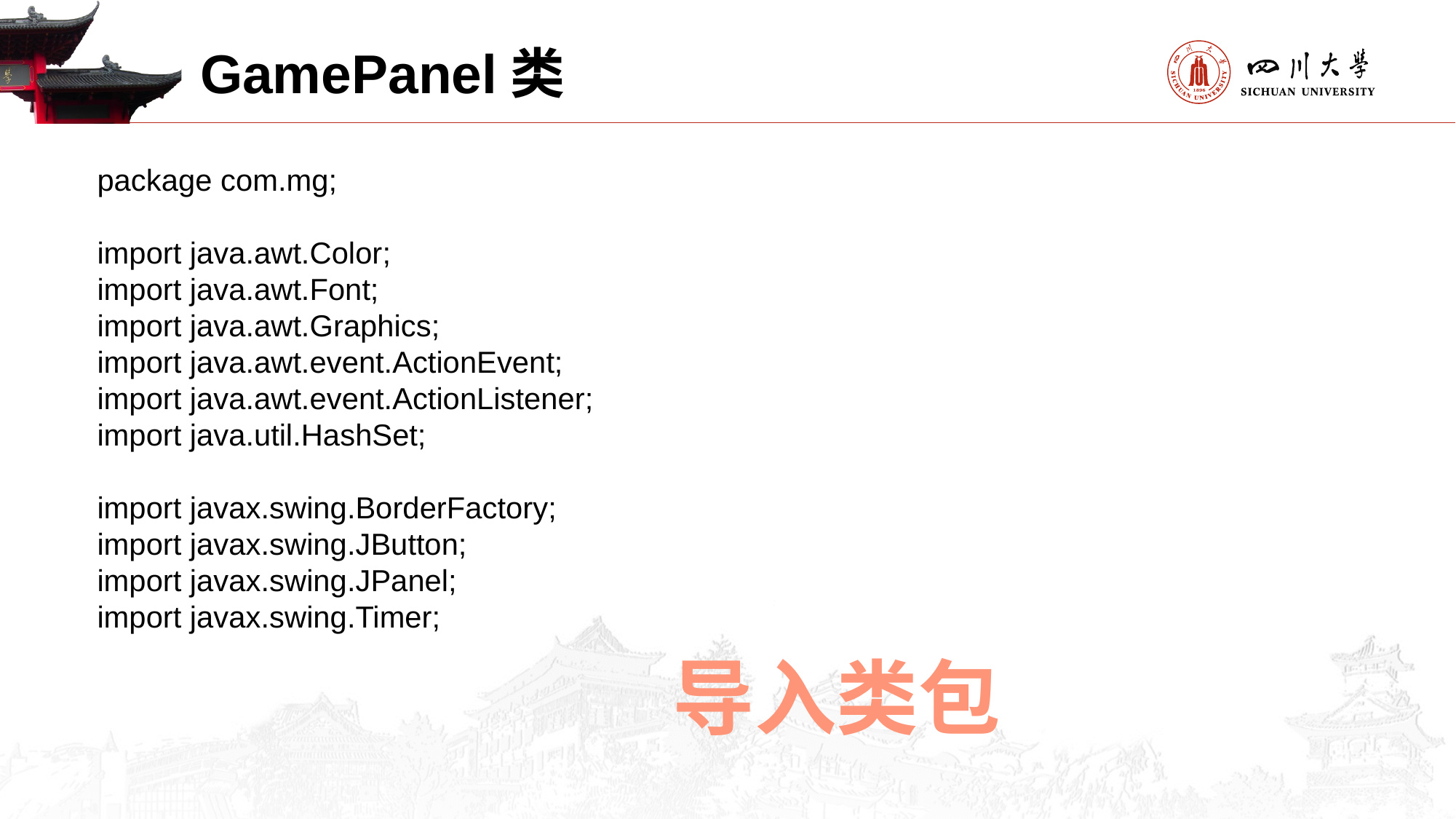

GamePanel类
package com.mg;

import java.awt.Color;
import java.awt.Font;
import java.awt.Graphics;
import java.awt.event.ActionEvent;
import java.awt.event.ActionListener;
import java.util.HashSet;

import javax.swing.BorderFactory;
import javax.swing.JButton;
import javax.swing.JPanel;
import javax.swing.Timer;

导入类包